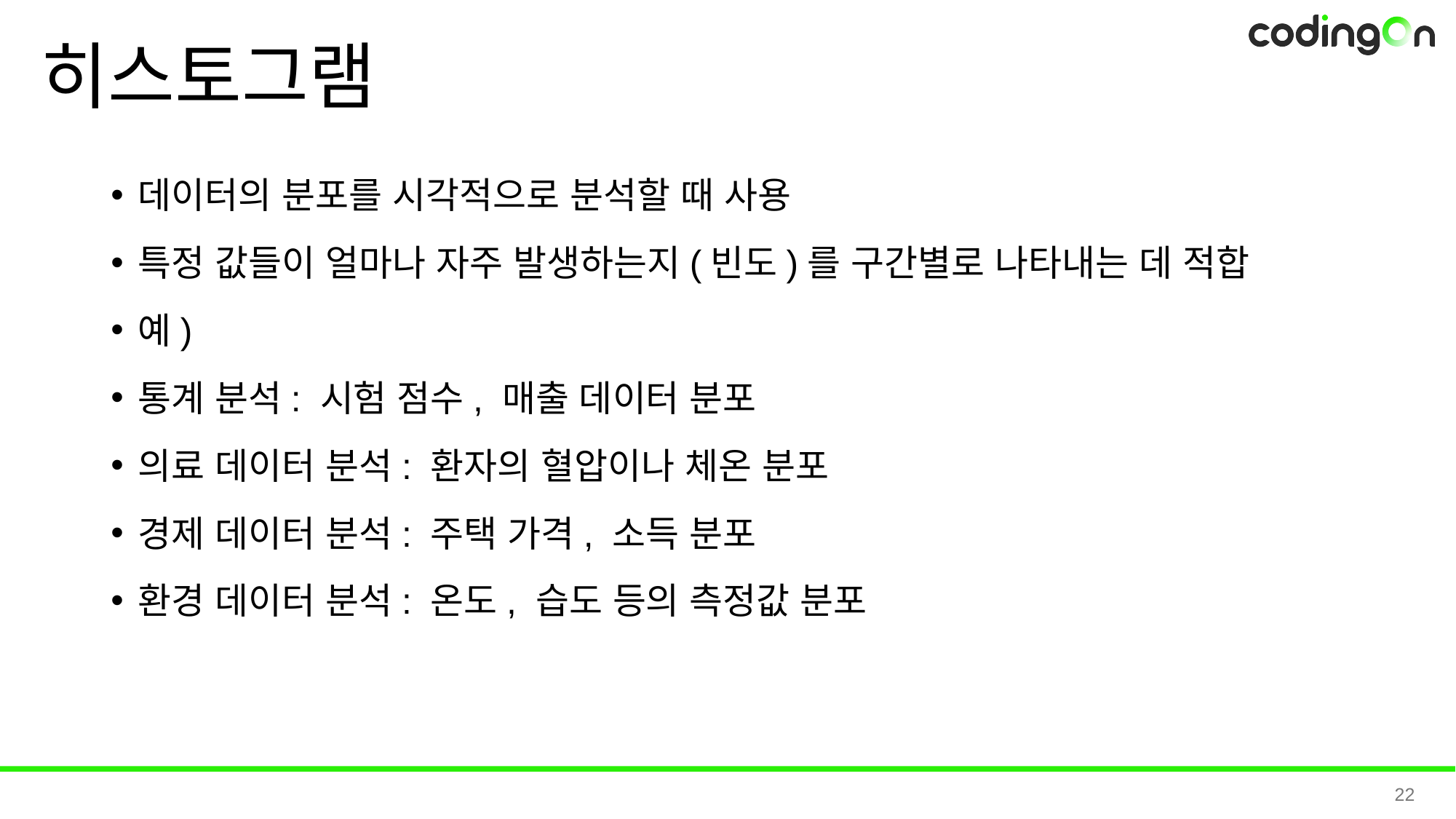

# 히스토그램
데이터의 분포를 시각적으로 분석할 때 사용
특정 값들이 얼마나 자주 발생하는지(빈도)를 구간별로 나타내는 데 적합
예)
통계 분석: 시험 점수, 매출 데이터 분포
의료 데이터 분석: 환자의 혈압이나 체온 분포
경제 데이터 분석: 주택 가격, 소득 분포
환경 데이터 분석: 온도, 습도 등의 측정값 분포

22